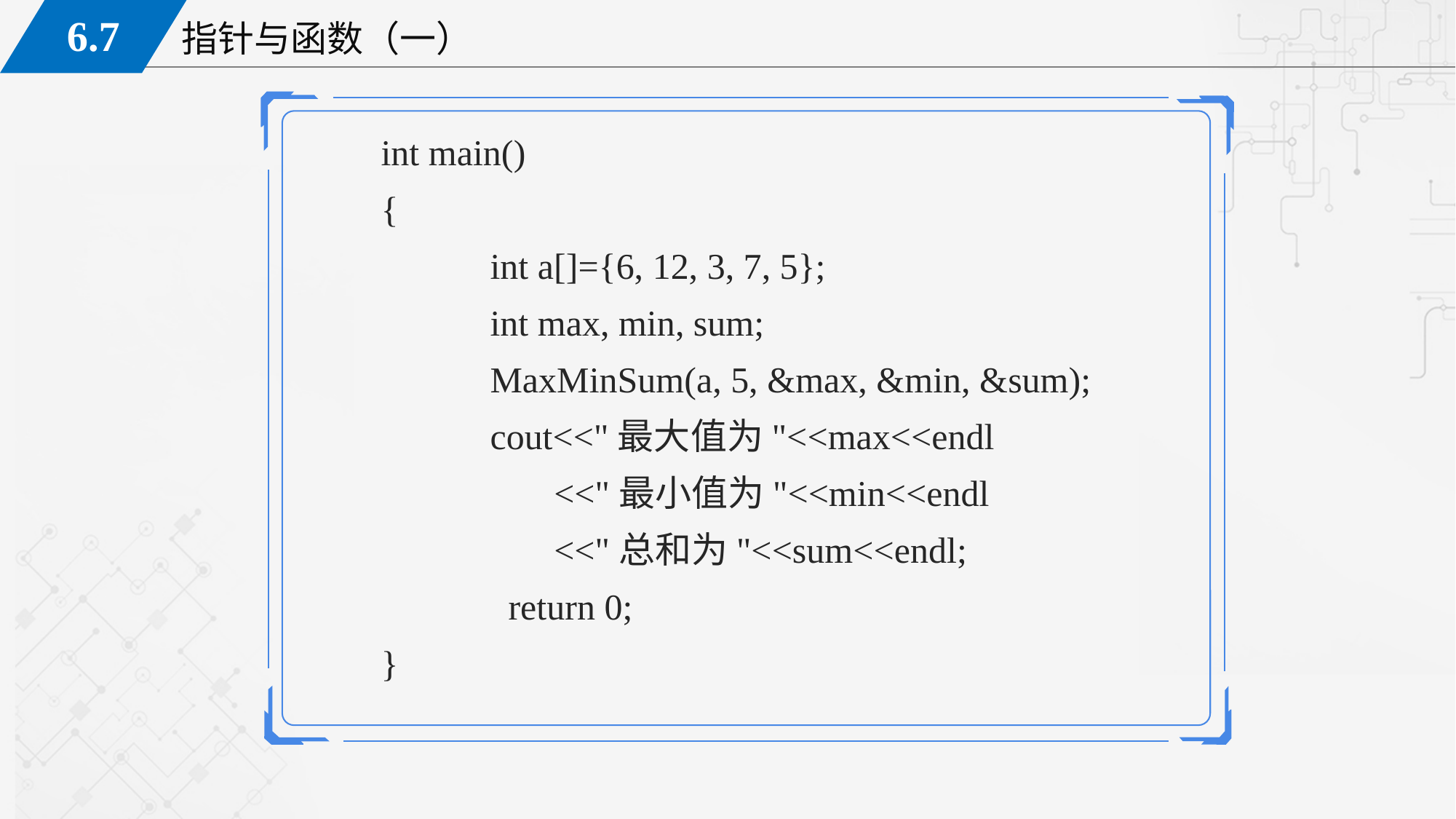

int main()
{
	int a[]={6, 12, 3, 7, 5};
	int max, min, sum;
	MaxMinSum(a, 5, &max, &min, &sum);
	cout<<"最大值为"<<max<<endl
	       <<"最小值为"<<min<<endl
	       <<"总和为"<<sum<<endl;
              return 0;
}